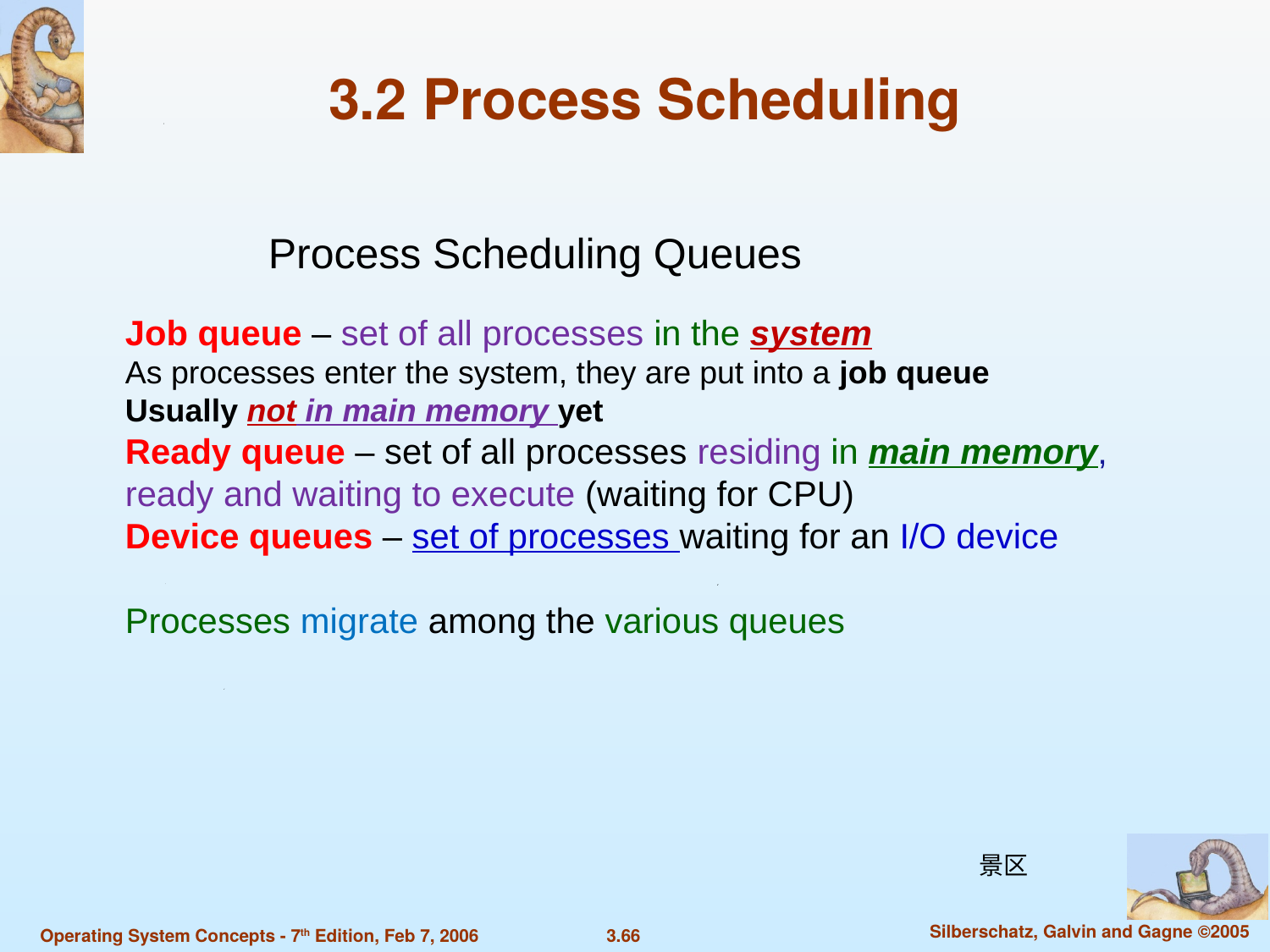

3.2 Process Scheduling
Process Scheduling Queues
Job queue – set of all processes in the system
As processes enter the system, they are put into a job queue
Usually not in main memory yet
Ready queue – set of all processes residing in main memory, ready and waiting to execute (waiting for CPU)
Device queues – set of processes waiting for an I/O device

Processes migrate among the various queues
景区